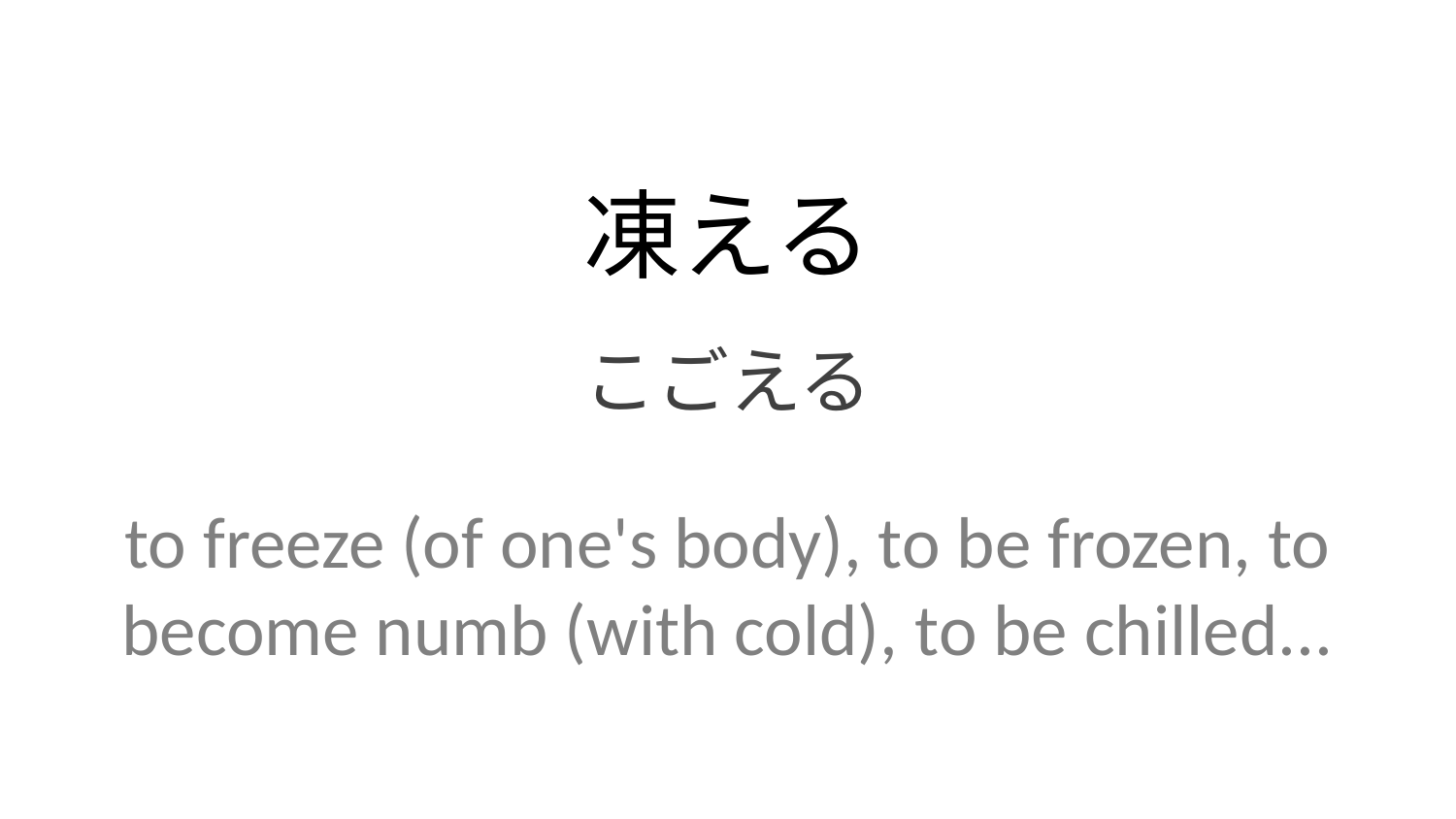

凍える

こごえる
to freeze (of one's body), to be frozen, to become numb (with cold), to be chilled...